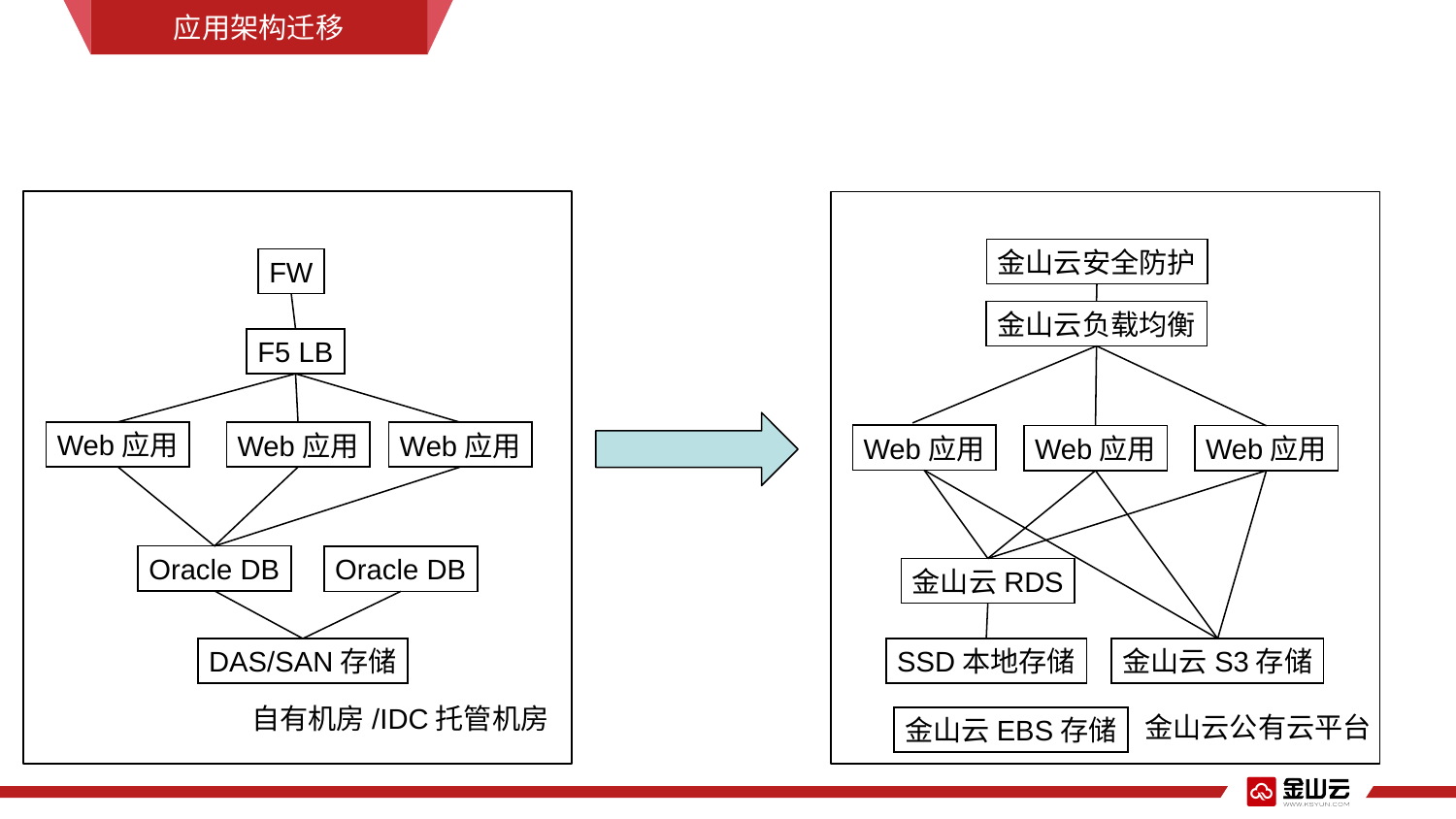

应用架构迁移

金山云安全防护
FW
金山云负载均衡
F5 LB

Web应用
Web应用
Web应用
Web应用
Web应用
Web应用
Oracle DB
Oracle DB
金山云RDS
DAS/SAN存储
SSD本地存储
金山云S3存储
自有机房/IDC托管机房
金山云公有云平台
金山云EBS存储